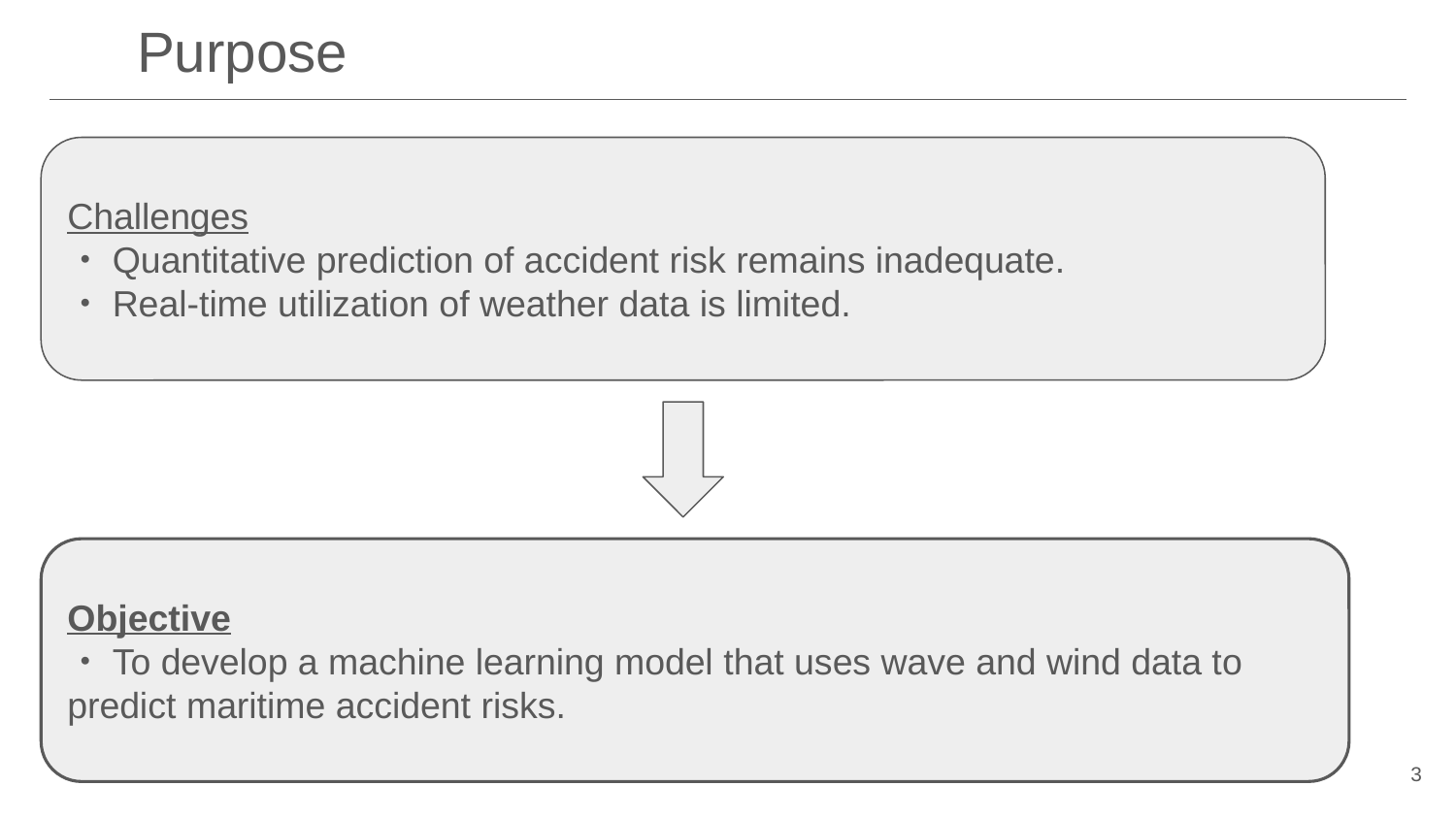

Purpose
Challenges
・Quantitative prediction of accident risk remains inadequate.
・Real-time utilization of weather data is limited.

Objective
・To develop a machine learning model that uses wave and wind data to predict maritime accident risks.
3